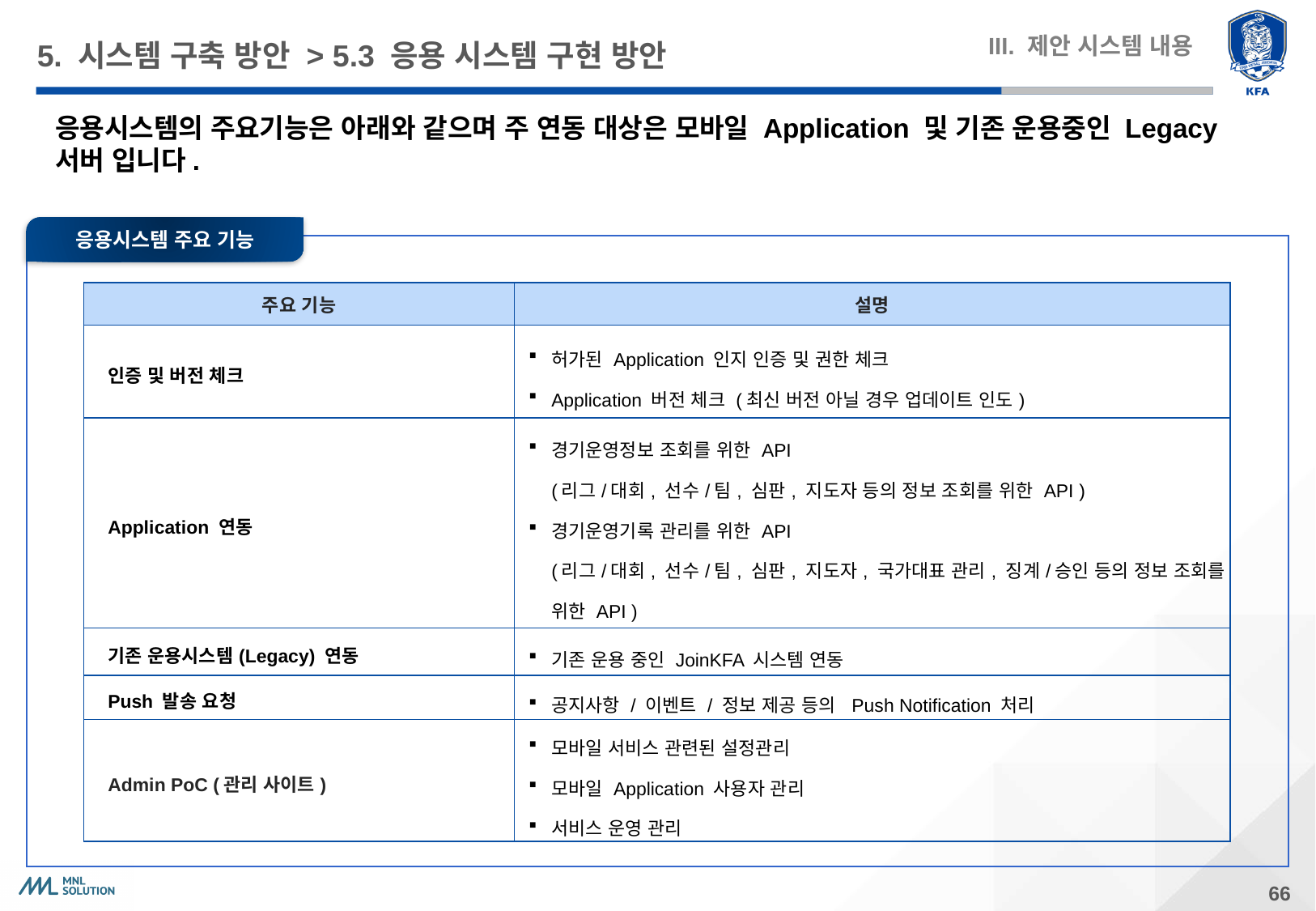

# 5. 시스템 구축 방안 > 5.3 응용 시스템 구현 방안
III. 제안 시스템 내용
응용시스템의 주요기능은 아래와 같으며 주 연동 대상은 모바일 Application 및 기존 운용중인 Legacy 서버 입니다.
응용시스템 주요 기능

| 주요 기능 | 설명 |
| --- | --- |
| 인증 및 버전 체크 | 허가된 Application 인지 인증 및 권한 체크 Application 버전 체크 (최신 버전 아닐 경우 업데이트 인도) |
| Application 연동 | 경기운영정보 조회를 위한 API (리그/대회, 선수/팀, 심판, 지도자 등의 정보 조회를 위한 API ) 경기운영기록 관리를 위한 API (리그/대회, 선수/팀, 심판, 지도자, 국가대표 관리, 징계/승인 등의 정보 조회를 위한 API ) |
| 기존 운용시스템(Legacy) 연동 | 기존 운용 중인 JoinKFA 시스템 연동 |
| Push 발송 요청 | 공지사항 / 이벤트 / 정보 제공 등의 Push Notification 처리 |
| Admin PoC (관리 사이트) | 모바일 서비스 관련된 설정관리 모바일 Application 사용자 관리 서비스 운영 관리 |